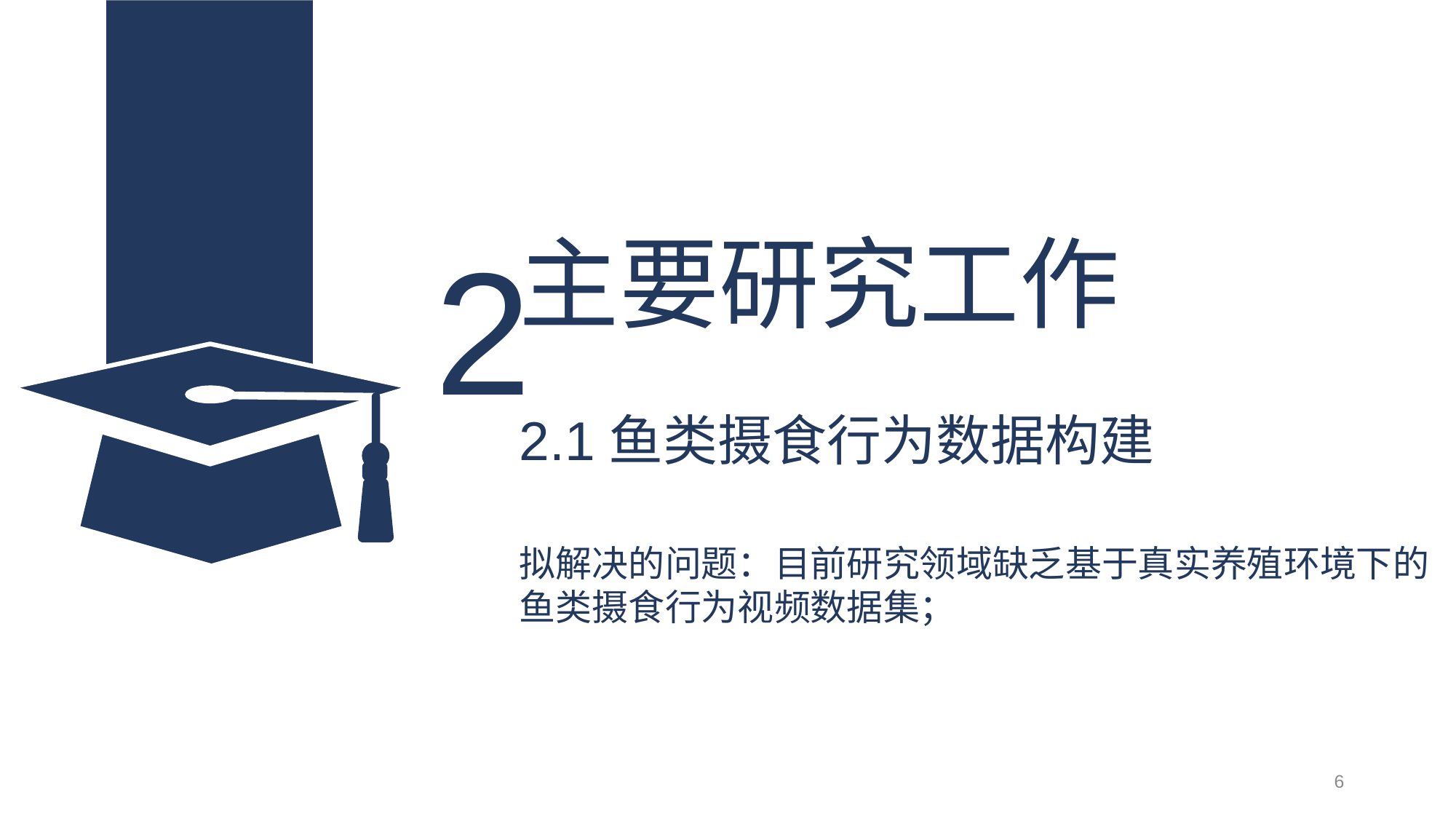

2
主要研究工作

2.1鱼类摄食行为数据构建

拟解决的问题：目前研究领域缺乏基于真实养殖环境下的鱼类摄食行为视频数据集；
6